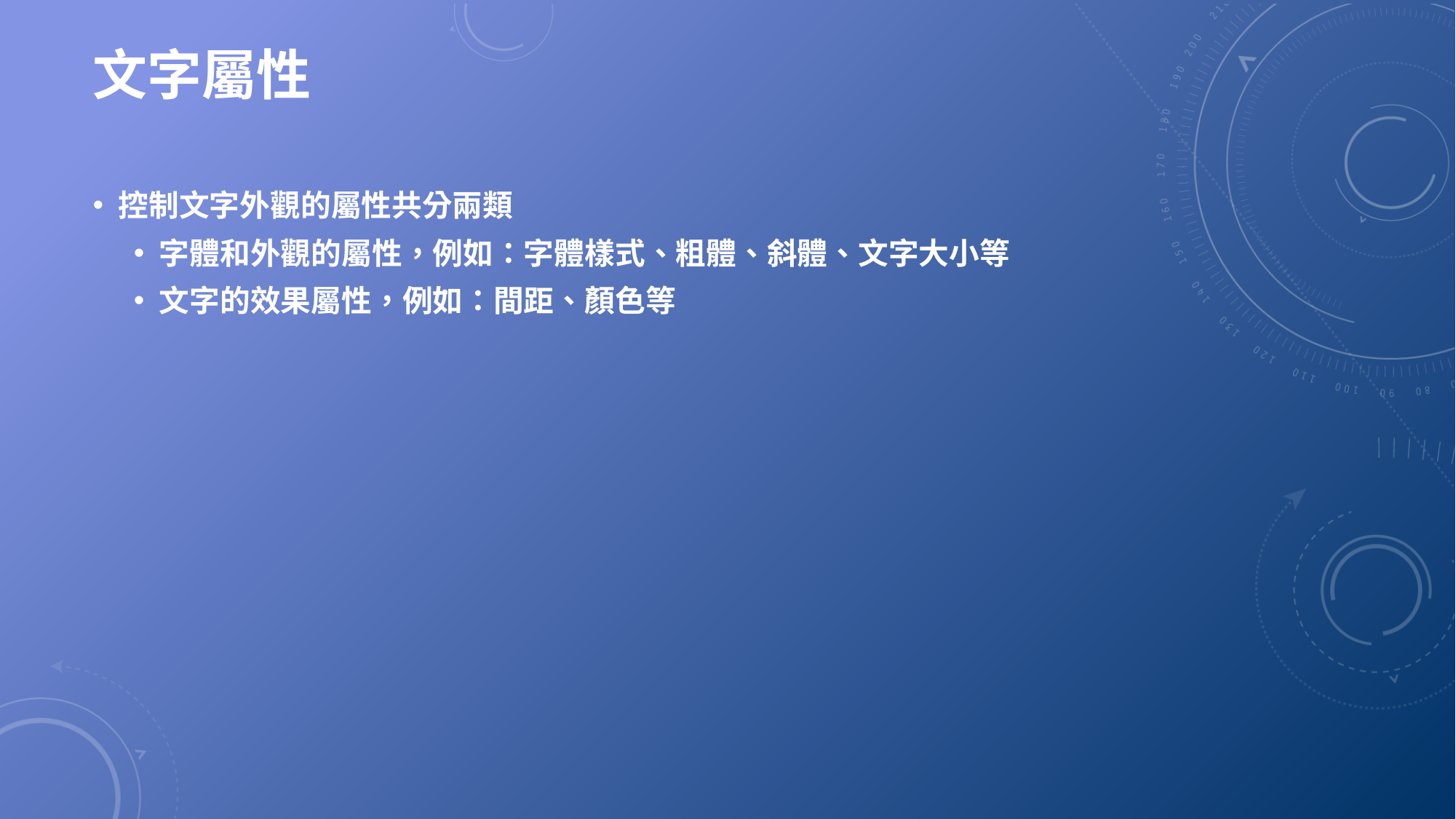

# 文字屬性
控制文字外觀的屬性共分兩類
字體和外觀的屬性，例如：字體樣式、粗體、斜體、文字大小等
文字的效果屬性，例如：間距、顏色等